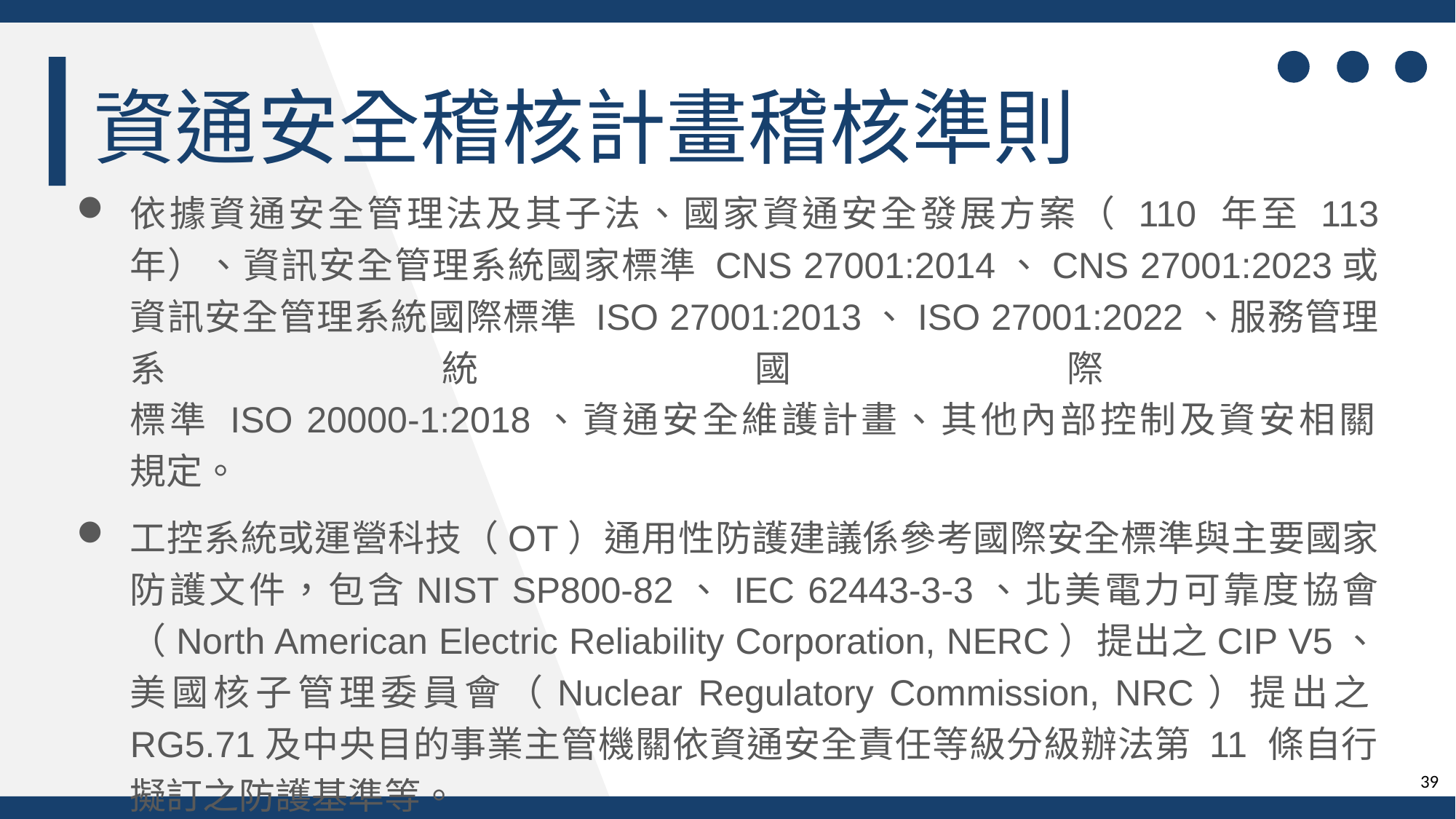

資通安全稽核計畫稽核準則
依據資通安全管理法及其子法、國家資通安全發展方案（ 110 年至 113 年）、資訊安全管理系統國家標準 CNS 27001:2014、CNS 27001:2023或資訊安全管理系統國際標準 ISO 27001:2013、ISO 27001:2022、服務管理系統國際
標準 ISO 20000-1:2018、資通安全維護計畫、其他內部控制及資安相關
規定。
工控系統或運營科技（OT）通用性防護建議係參考國際安全標準與主要國家防護文件，包含NIST SP800-82、IEC 62443-3-3、北美電力可靠度協會（North American Electric Reliability Corporation, NERC）提出之CIP V5、美國核子管理委員會（Nuclear Regulatory Commission, NRC）提出之RG5.71及中央目的事業主管機關依資通安全責任等級分級辦法第 11 條自行
擬訂之防護基準等。